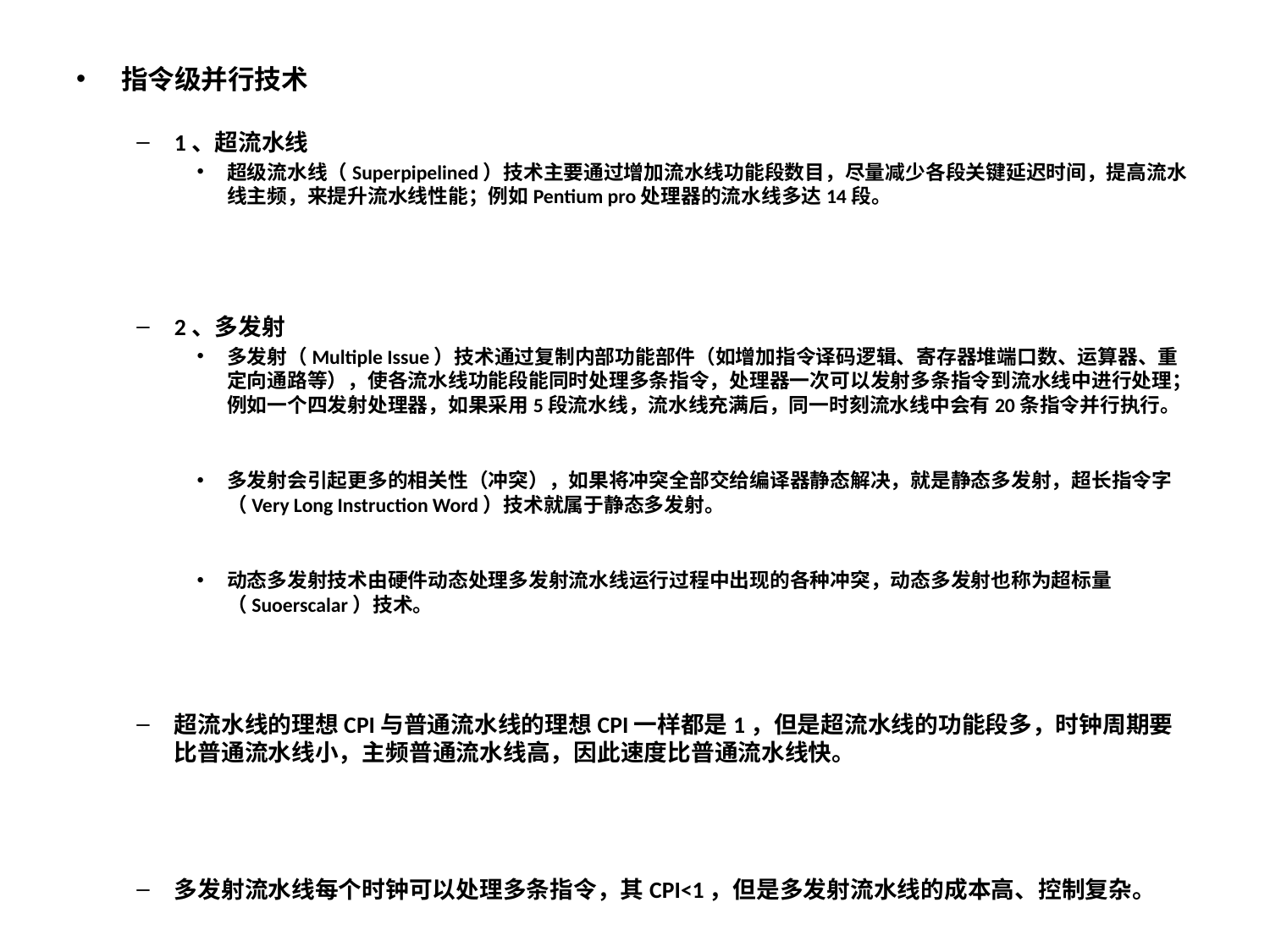

指令级并行技术

1、超流水线
超级流水线（Superpipelined）技术主要通过增加流水线功能段数目，尽量减少各段关键延迟时间，提高流水线主频，来提升流水线性能；例如Pentium pro处理器的流水线多达14段。

2、多发射
多发射（Multiple Issue）技术通过复制内部功能部件（如增加指令译码逻辑、寄存器堆端口数、运算器、重定向通路等），使各流水线功能段能同时处理多条指令，处理器一次可以发射多条指令到流水线中进行处理；例如一个四发射处理器，如果采用5段流水线，流水线充满后，同一时刻流水线中会有20条指令并行执行。

多发射会引起更多的相关性（冲突），如果将冲突全部交给编译器静态解决，就是静态多发射，超长指令字（Very Long Instruction Word）技术就属于静态多发射。

动态多发射技术由硬件动态处理多发射流水线运行过程中出现的各种冲突，动态多发射也称为超标量（Suoerscalar）技术。

超流水线的理想CPI与普通流水线的理想CPI一样都是1，但是超流水线的功能段多，时钟周期要比普通流水线小，主频普通流水线高，因此速度比普通流水线快。

多发射流水线每个时钟可以处理多条指令，其CPI<1，但是多发射流水线的成本高、控制复杂。